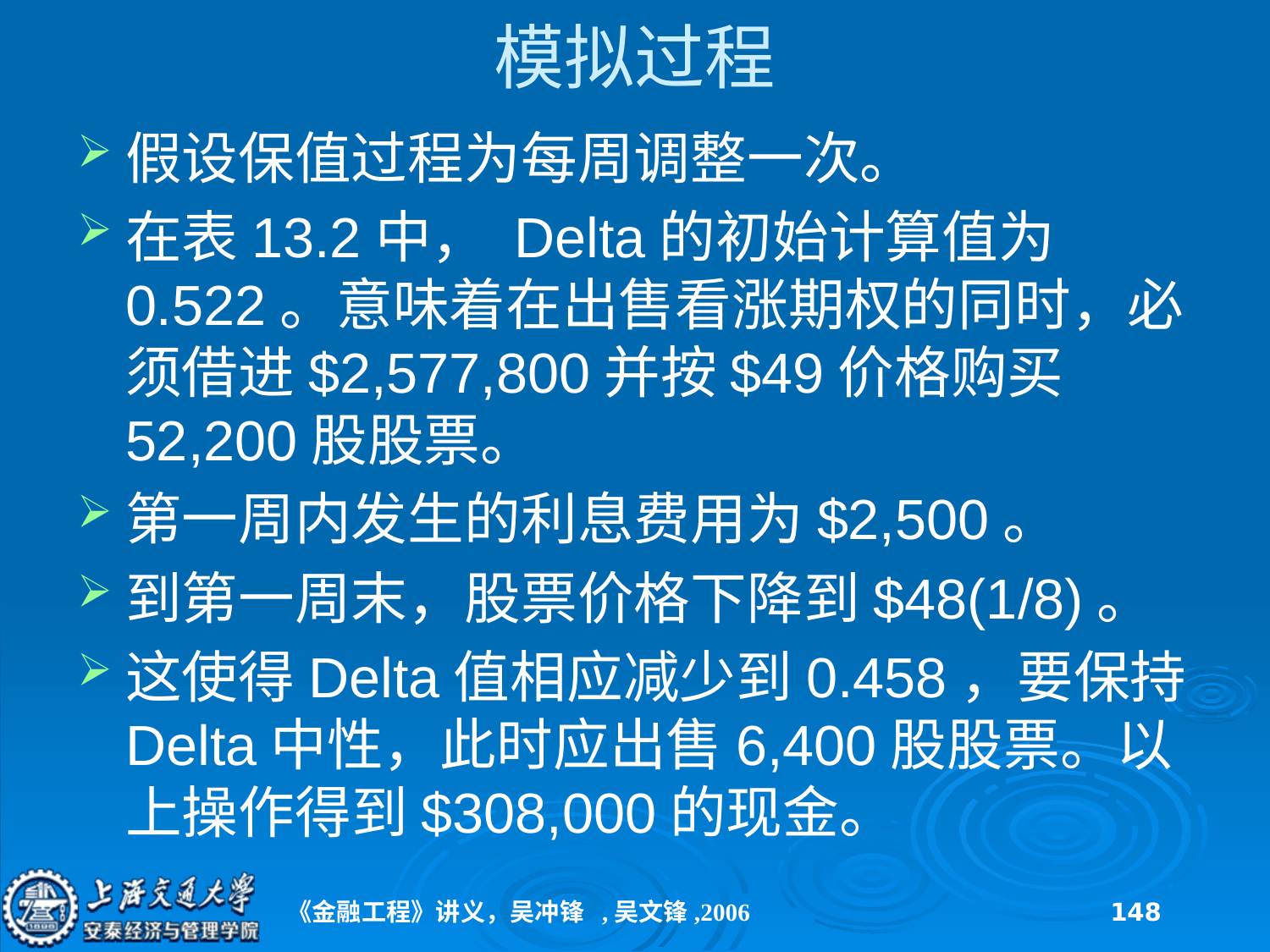

# 模拟过程
假设保值过程为每周调整一次。
在表13.2中， Delta的初始计算值为0.522。意味着在出售看涨期权的同时，必须借进$2,577,800并按$49价格购买52,200股股票。
第一周内发生的利息费用为$2,500。
到第一周末，股票价格下降到$48(1/8)。
这使得Delta值相应减少到0.458，要保持Delta中性，此时应出售6,400股股票。以上操作得到$308,000的现金。